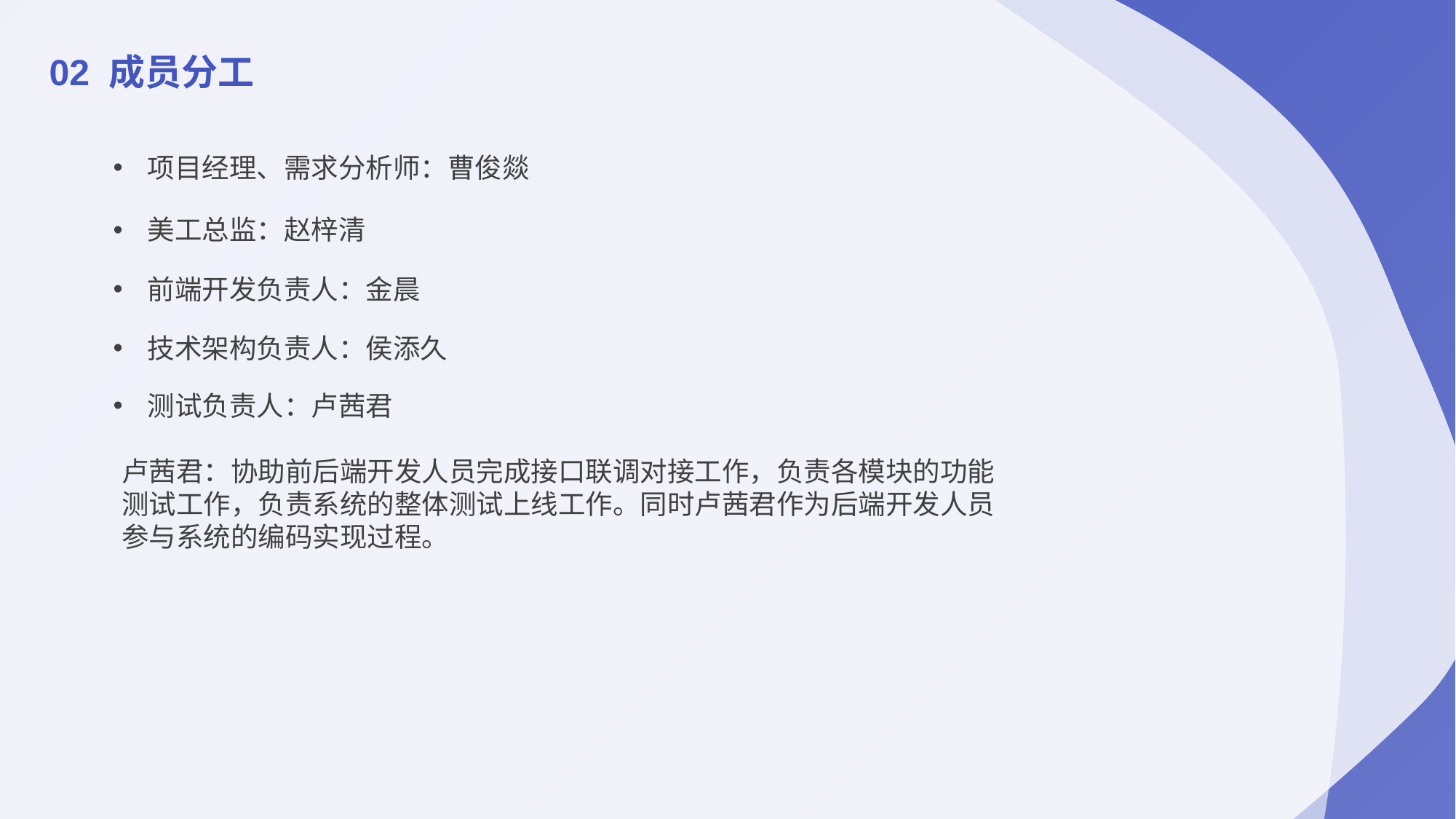

02 成员分工
项目经理、需求分析师：曹俊燚
美工总监：赵梓清
前端开发负责人：金晨
技术架构负责人：侯添久
测试负责人：卢茜君
卢茜君：协助前后端开发人员完成接口联调对接工作，负责各模块的功能测试工作，负责系统的整体测试上线工作。同时卢茜君作为后端开发人员参与系统的编码实现过程。